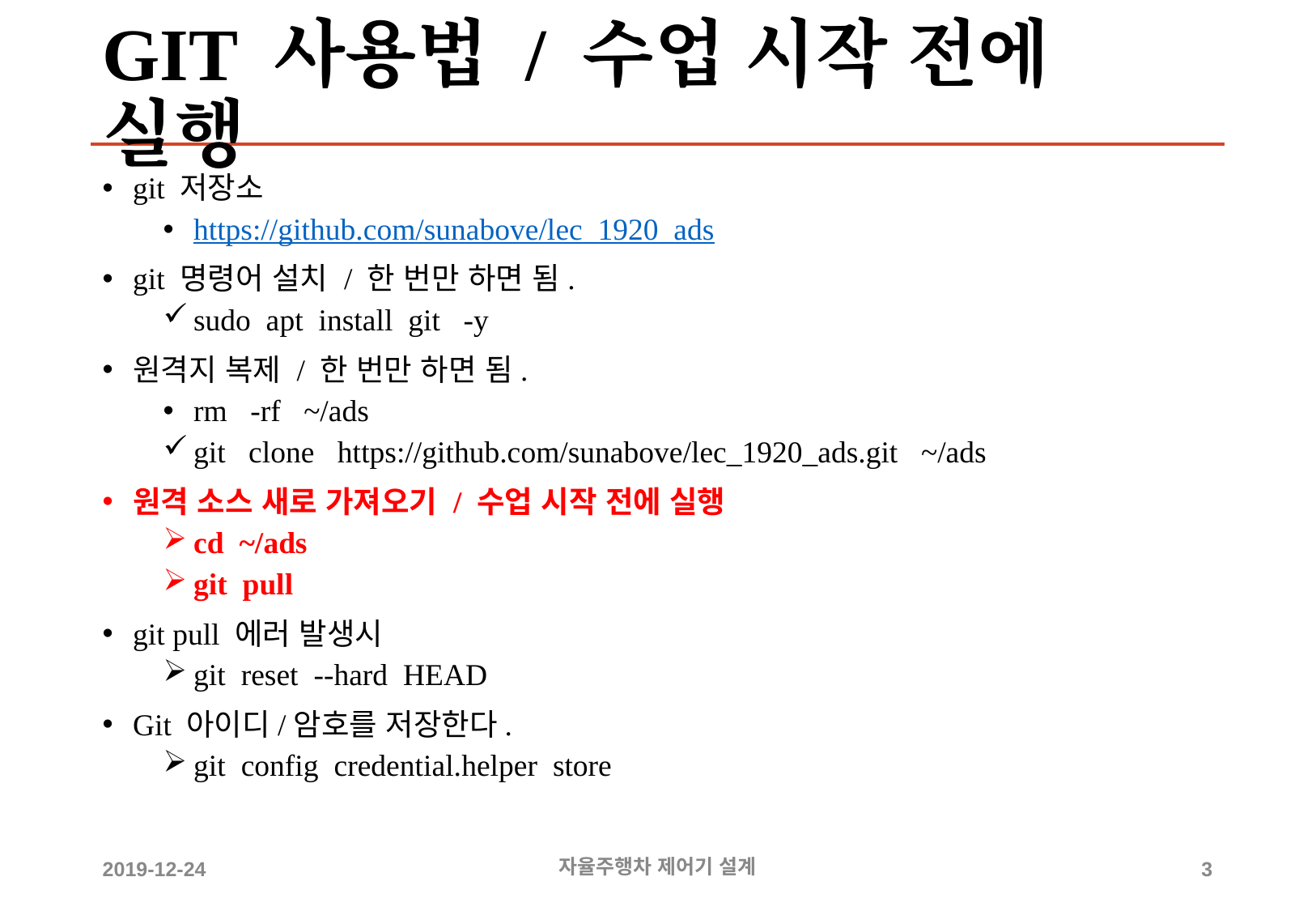

# GIT 사용법 / 수업 시작 전에 실행
git 저장소
https://github.com/sunabove/lec_1920_ads
git 명령어 설치 / 한 번만 하면 됨.
sudo  apt  install  git   -y
원격지 복제 / 한 번만 하면 됨.
rm   -rf   ~/ads
git   clone   https://github.com/sunabove/lec_1920_ads.git   ~/ads
원격 소스 새로 가져오기 / 수업 시작 전에 실행
cd  ~/ads
git  pull
git pull 에러 발생시
git  reset  --hard  HEAD
Git 아이디/암호를 저장한다.
git  config  credential.helper  store
2019-12-24
자율주행차 제어기 설계
3